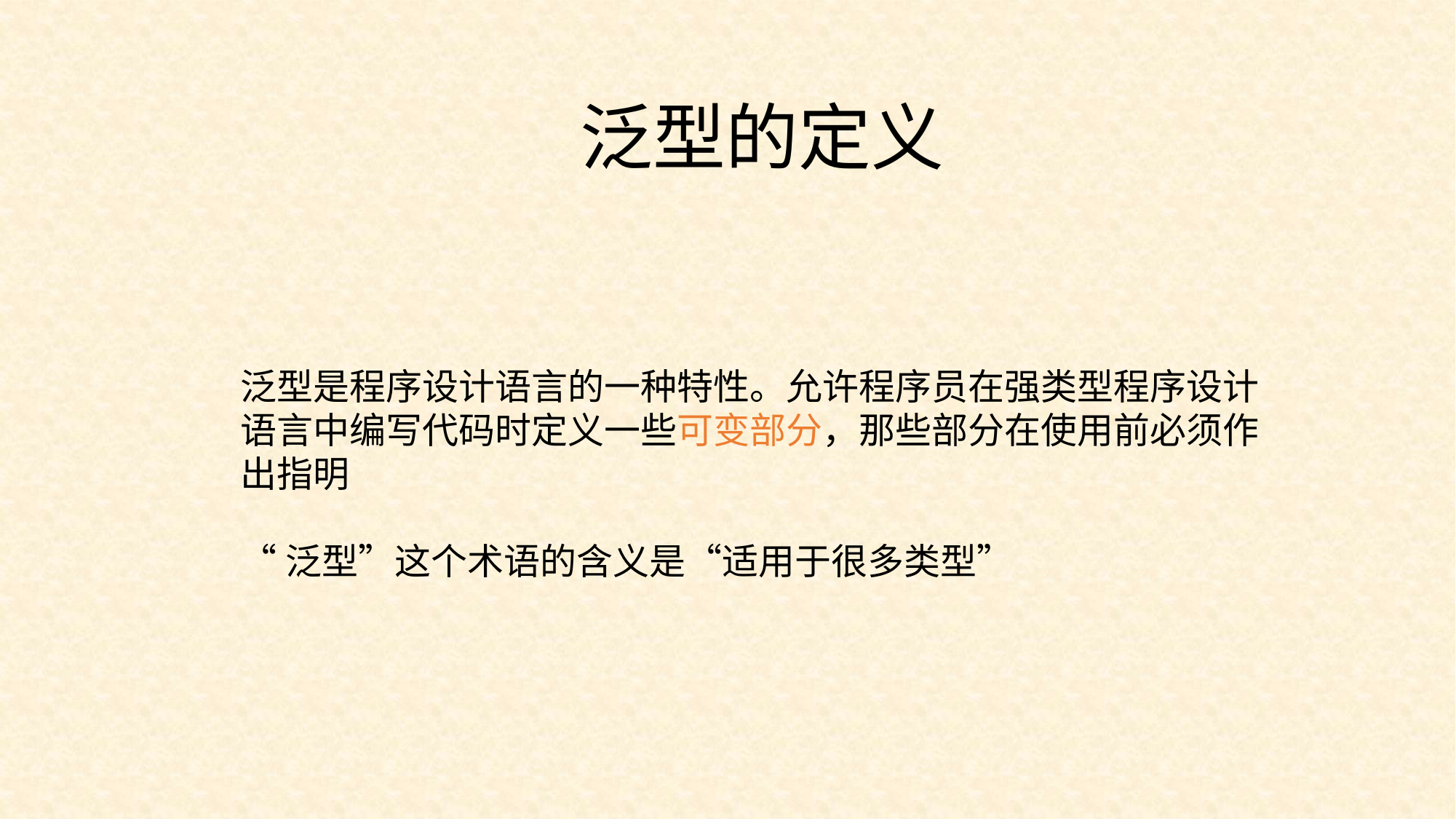

泛型的定义
泛型是程序设计语言的一种特性。允许程序员在强类型程序设计语言中编写代码时定义一些可变部分，那些部分在使用前必须作出指明

“泛型”这个术语的含义是“适用于很多类型”